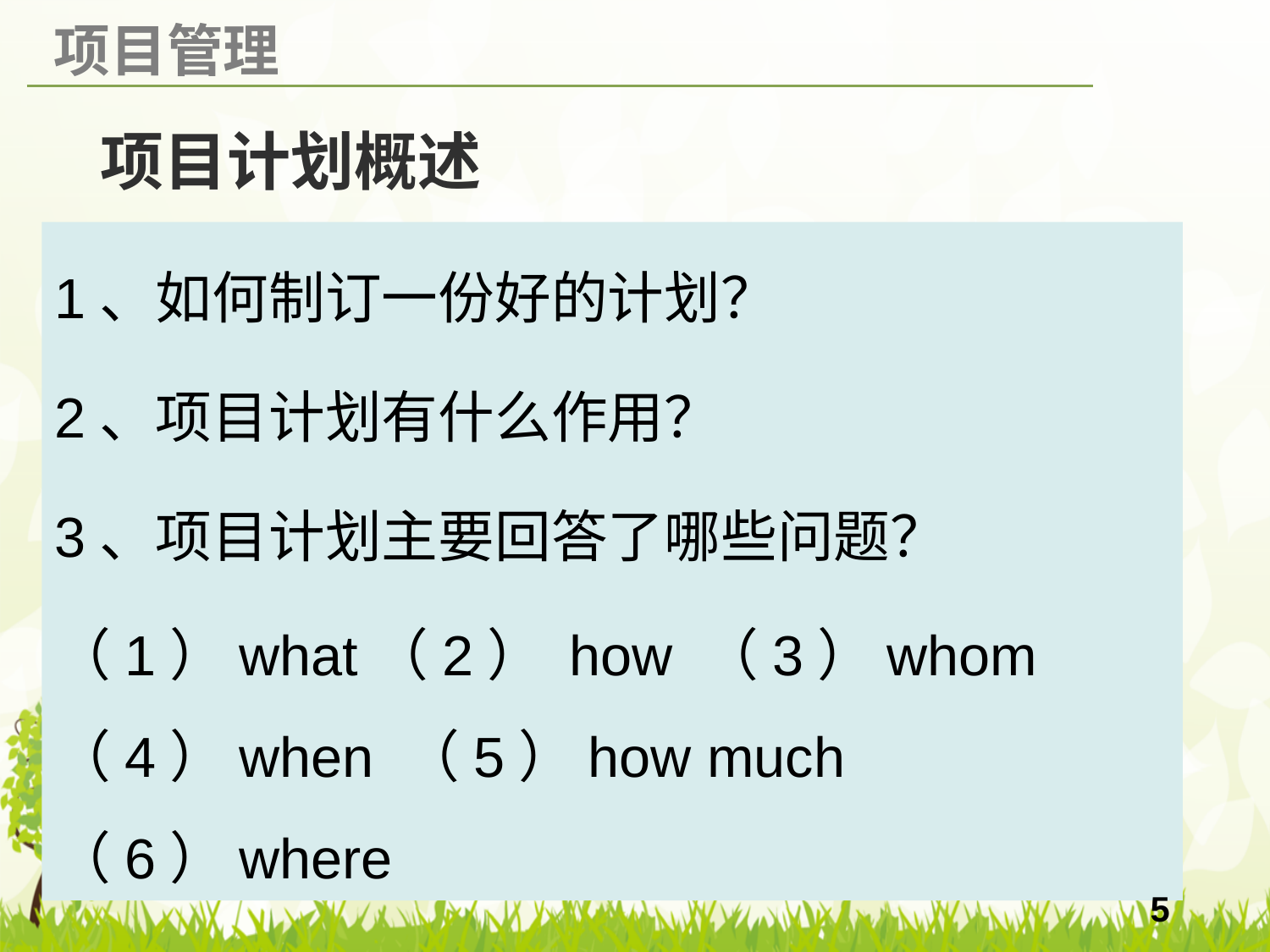

# 项目计划概述
1、如何制订一份好的计划？
2、项目计划有什么作用？
3、项目计划主要回答了哪些问题？
（1）what（2） how （3）whom （4）when （5）how much （6）where
5